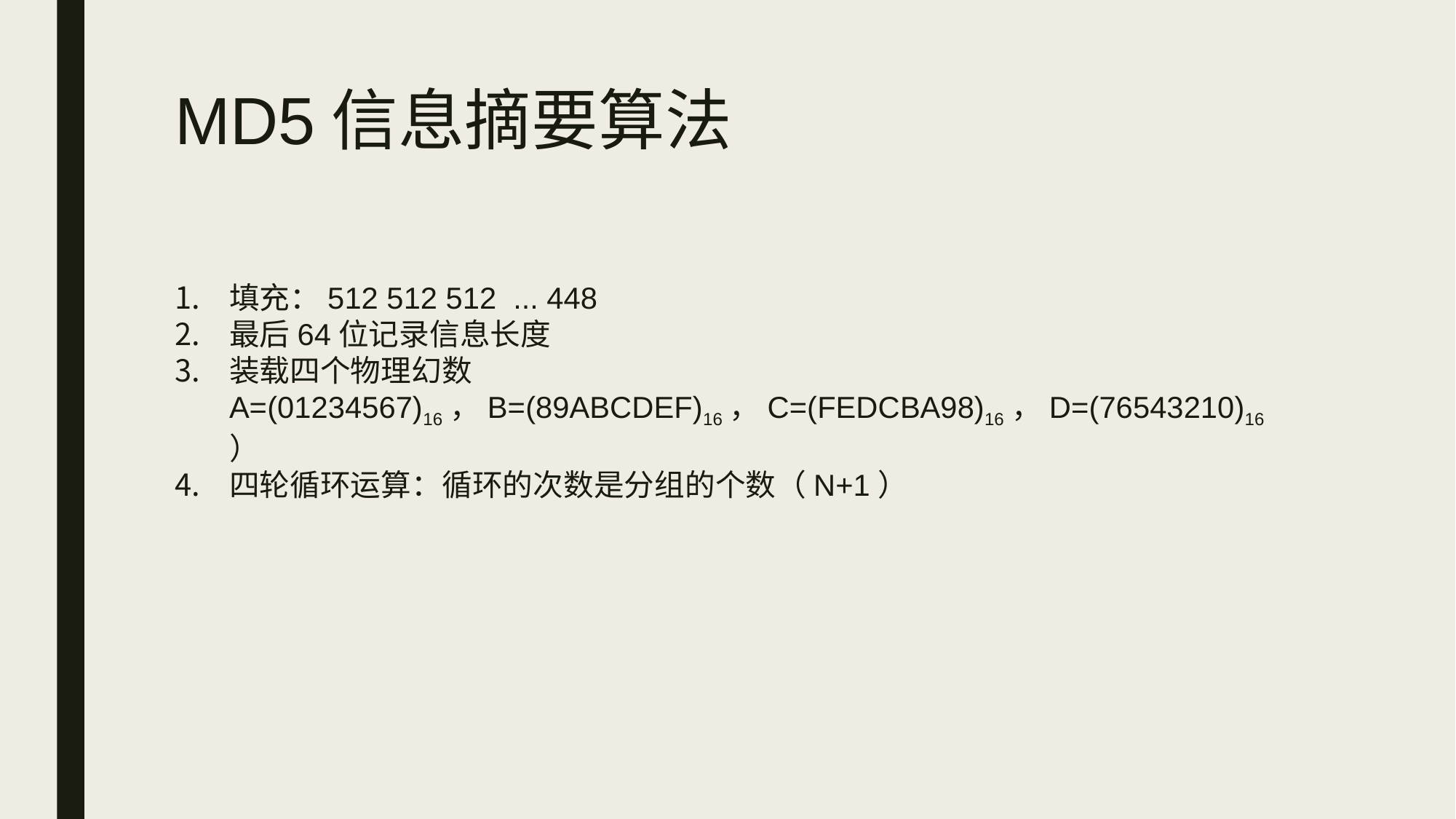

# MD5信息摘要算法
填充：512 512 512  ... 448
最后64位记录信息长度
装载四个物理幻数  A=(01234567)16，B=(89ABCDEF)16，C=(FEDCBA98)16，D=(76543210)16）
四轮循环运算：循环的次数是分组的个数（N+1）